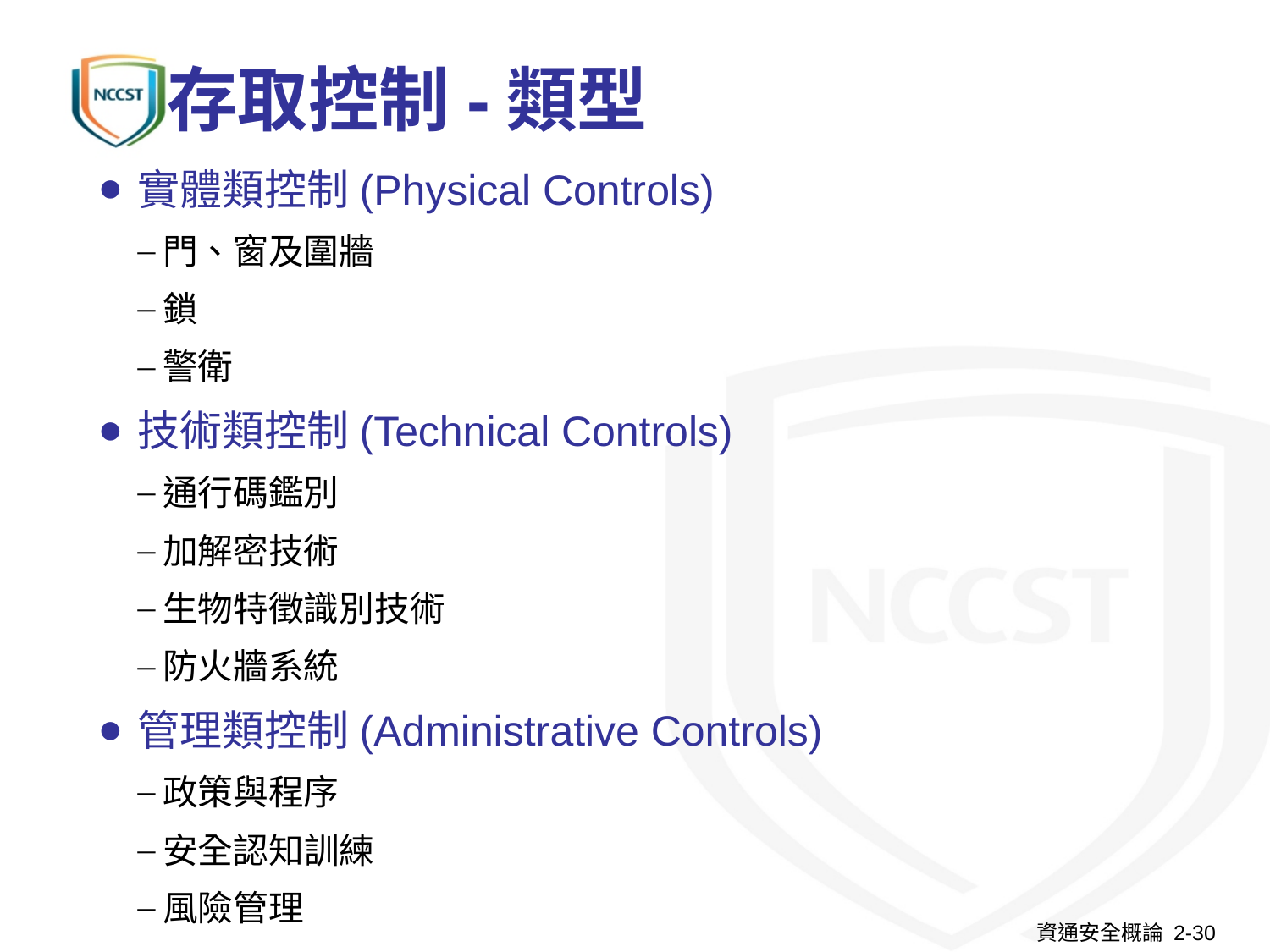

# 存取控制-類型
實體類控制(Physical Controls)
門、窗及圍牆
鎖
警衛
技術類控制(Technical Controls)
通行碼鑑別
加解密技術
生物特徵識別技術
防火牆系統
管理類控制(Administrative Controls)
政策與程序
安全認知訓練
風險管理